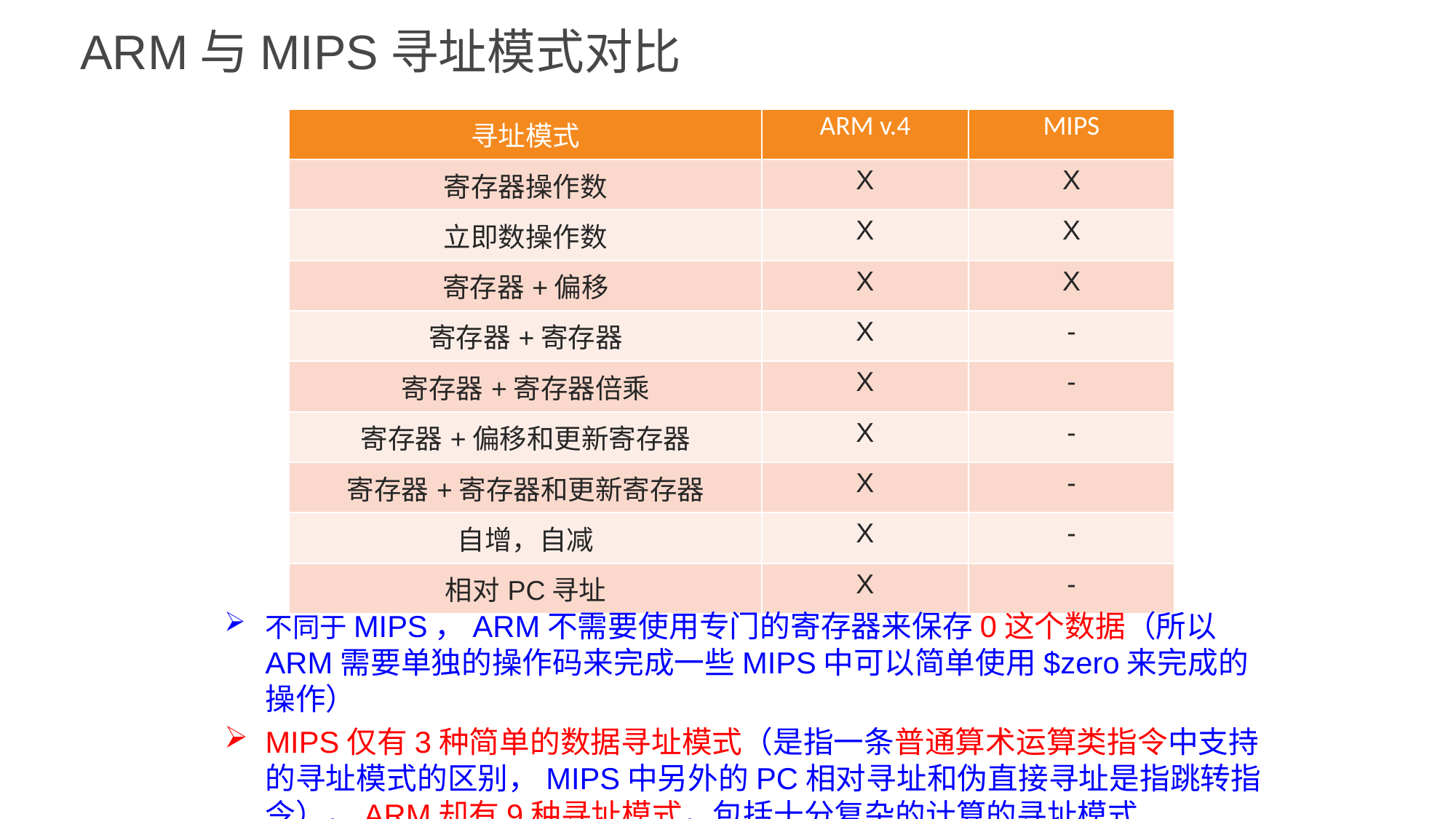

# ARM与MIPS寻址模式对比
| 寻址模式 | ARM v.4 | MIPS |
| --- | --- | --- |
| 寄存器操作数 | X | X |
| 立即数操作数 | X | X |
| 寄存器+偏移 | X | X |
| 寄存器+寄存器 | X | - |
| 寄存器+寄存器倍乘 | X | - |
| 寄存器+偏移和更新寄存器 | X | - |
| 寄存器+寄存器和更新寄存器 | X | - |
| 自增，自减 | X | - |
| 相对PC寻址 | X | - |
不同于MIPS，ARM不需要使用专门的寄存器来保存0这个数据（所以ARM需要单独的操作码来完成一些MIPS中可以简单使用$zero来完成的操作）
MIPS仅有3种简单的数据寻址模式（是指一条普通算术运算类指令中支持的寻址模式的区别，MIPS中另外的PC相对寻址和伪直接寻址是指跳转指令），ARM却有9种寻址模式，包括十分复杂的计算的寻址模式
15